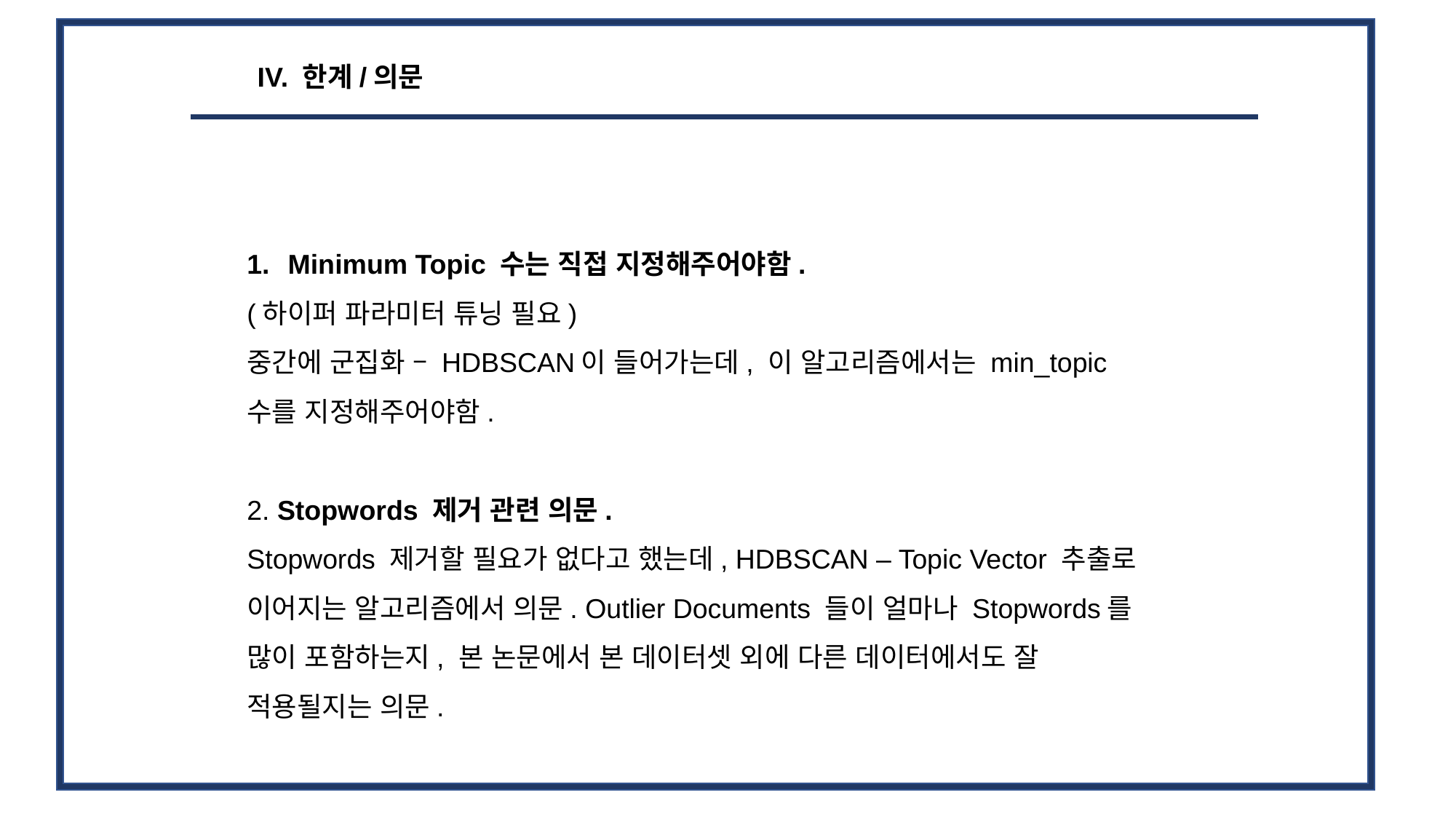

IV. 한계/의문
Minimum Topic 수는 직접 지정해주어야함.
(하이퍼 파라미터 튜닝 필요)
중간에 군집화 – HDBSCAN이 들어가는데, 이 알고리즘에서는 min_topic 수를 지정해주어야함.

2. Stopwords 제거 관련 의문.
Stopwords 제거할 필요가 없다고 했는데, HDBSCAN – Topic Vector 추출로 이어지는 알고리즘에서 의문. Outlier Documents 들이 얼마나 Stopwords를 많이 포함하는지, 본 논문에서 본 데이터셋 외에 다른 데이터에서도 잘 적용될지는 의문.